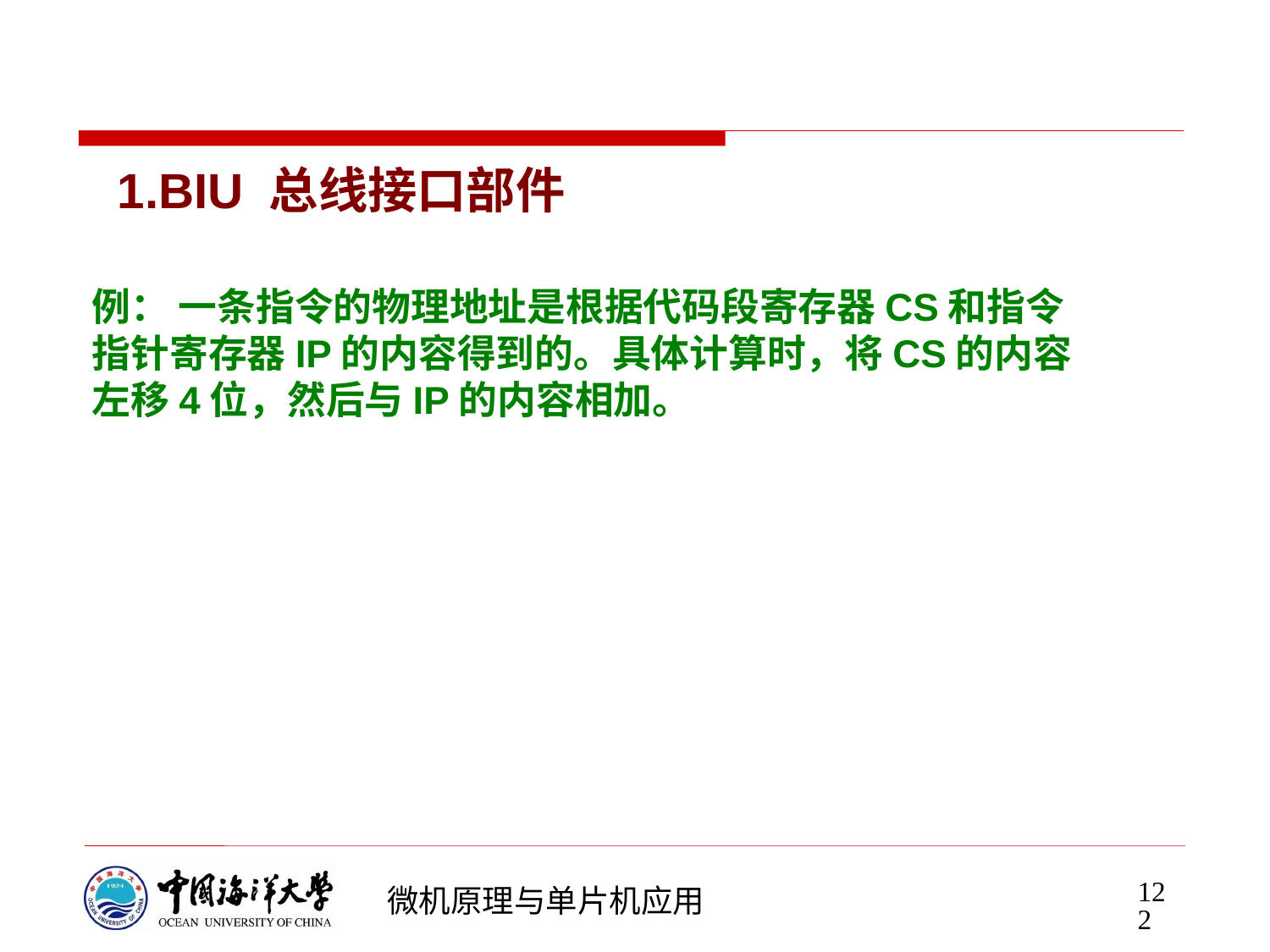

1.BIU 总线接口部件
例： 一条指令的物理地址是根据代码段寄存器CS和指令指针寄存器IP的内容得到的。具体计算时，将CS的内容左移4位，然后与IP的内容相加。
122